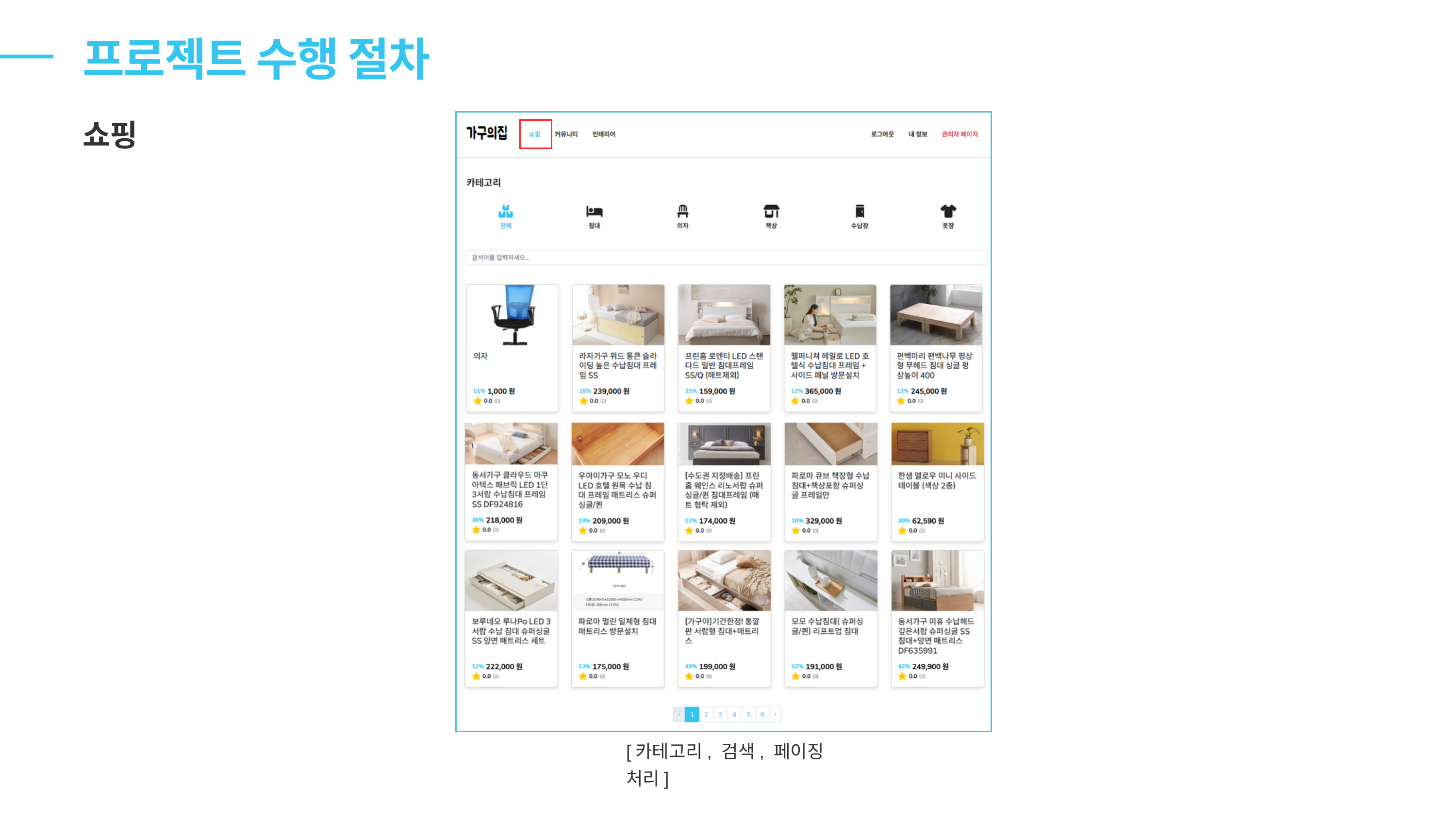

프로젝트 수행 절차

쇼핑

[카테고리, 검색, 페이징 처리]